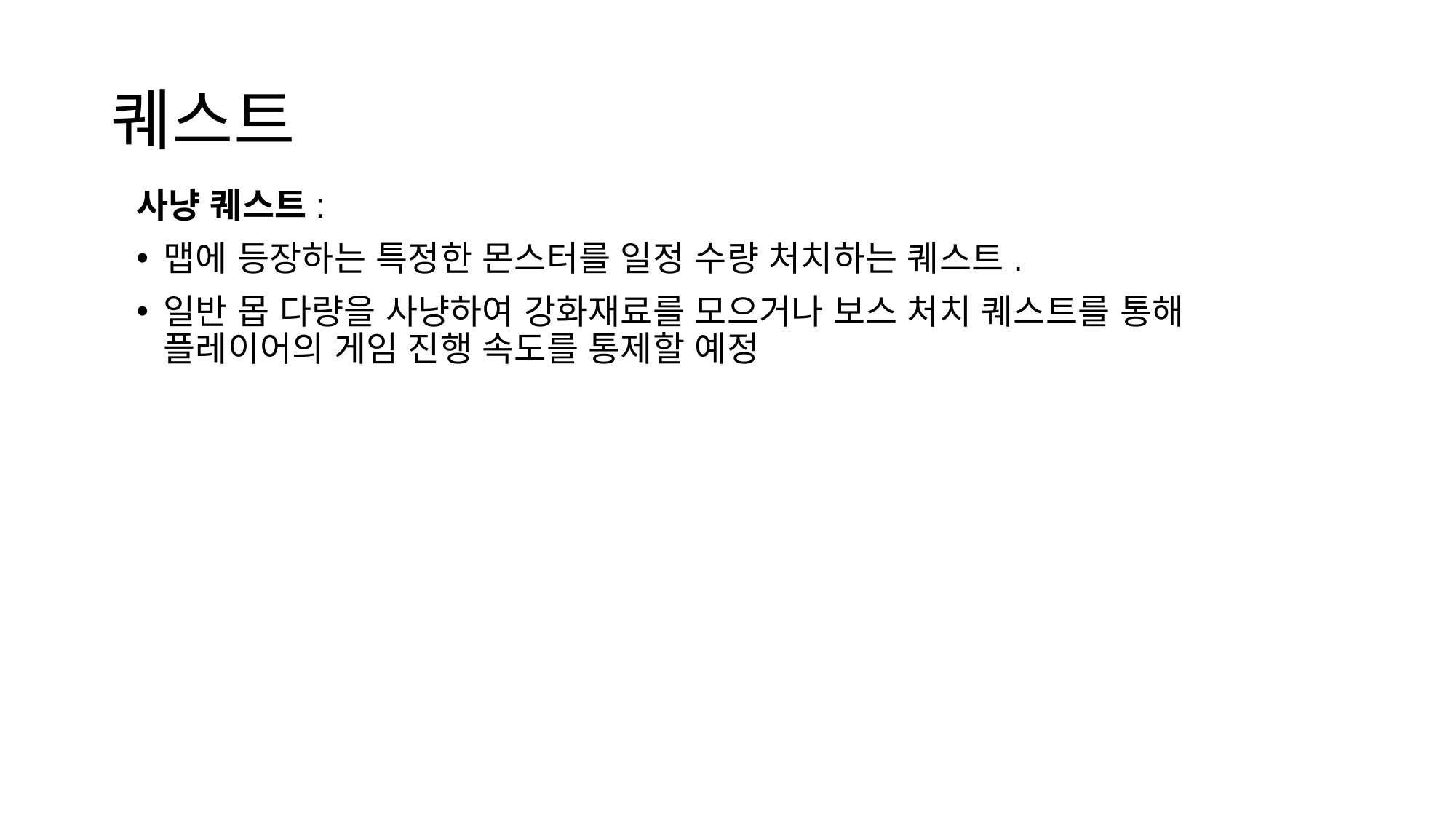

# 퀘스트
사냥 퀘스트:
맵에 등장하는 특정한 몬스터를 일정 수량 처치하는 퀘스트.
일반 몹 다량을 사냥하여 강화재료를 모으거나 보스 처치 퀘스트를 통해 플레이어의 게임 진행 속도를 통제할 예정